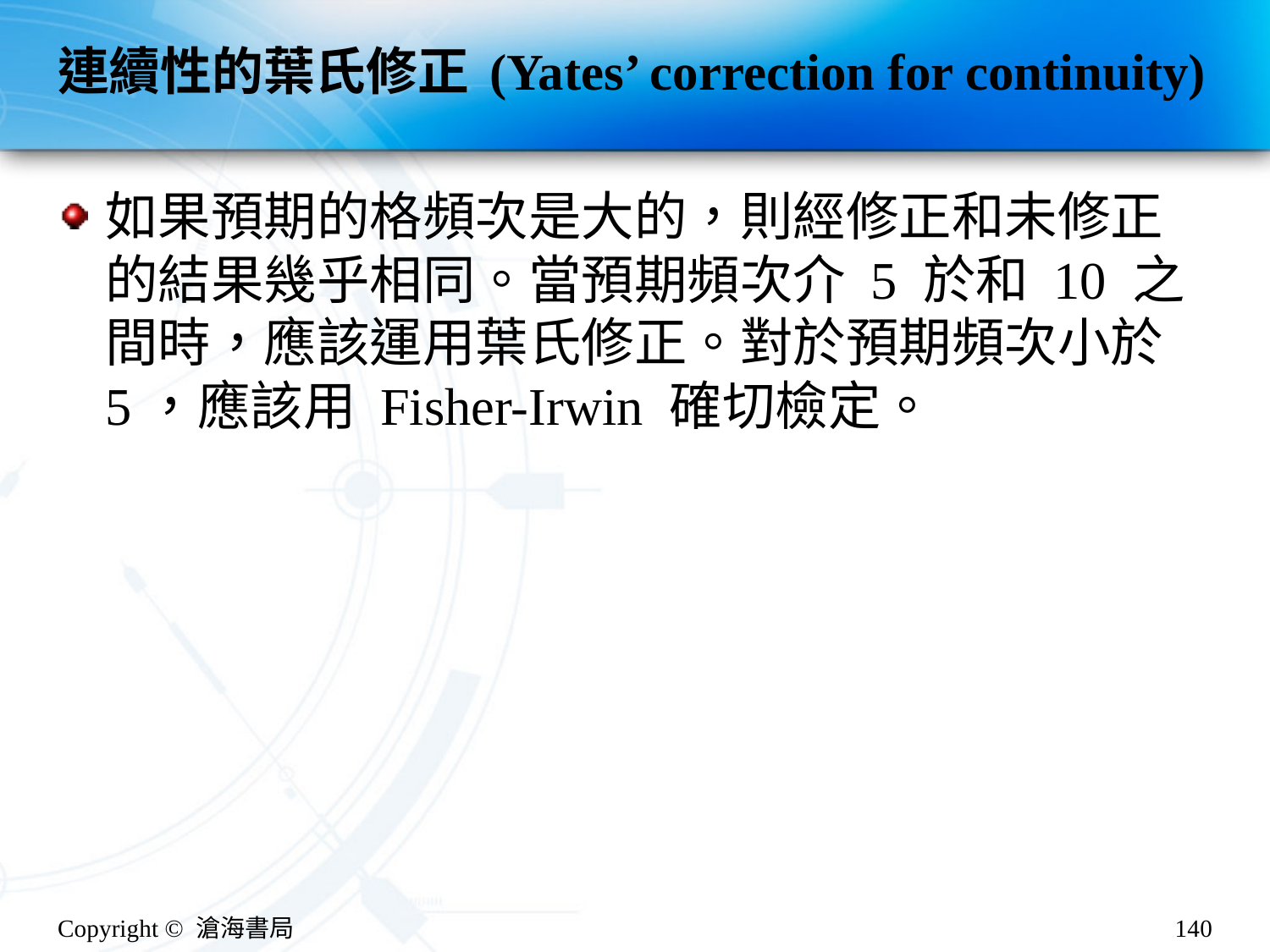

# 連續性的葉氏修正 (Yates’ correction for continuity)
如果預期的格頻次是大的，則經修正和未修正的結果幾乎相同。當預期頻次介 5 於和 10 之間時，應該運用葉氏修正。對於預期頻次小於 5，應該用 Fisher-Irwin 確切檢定。
Copyright © 滄海書局
140